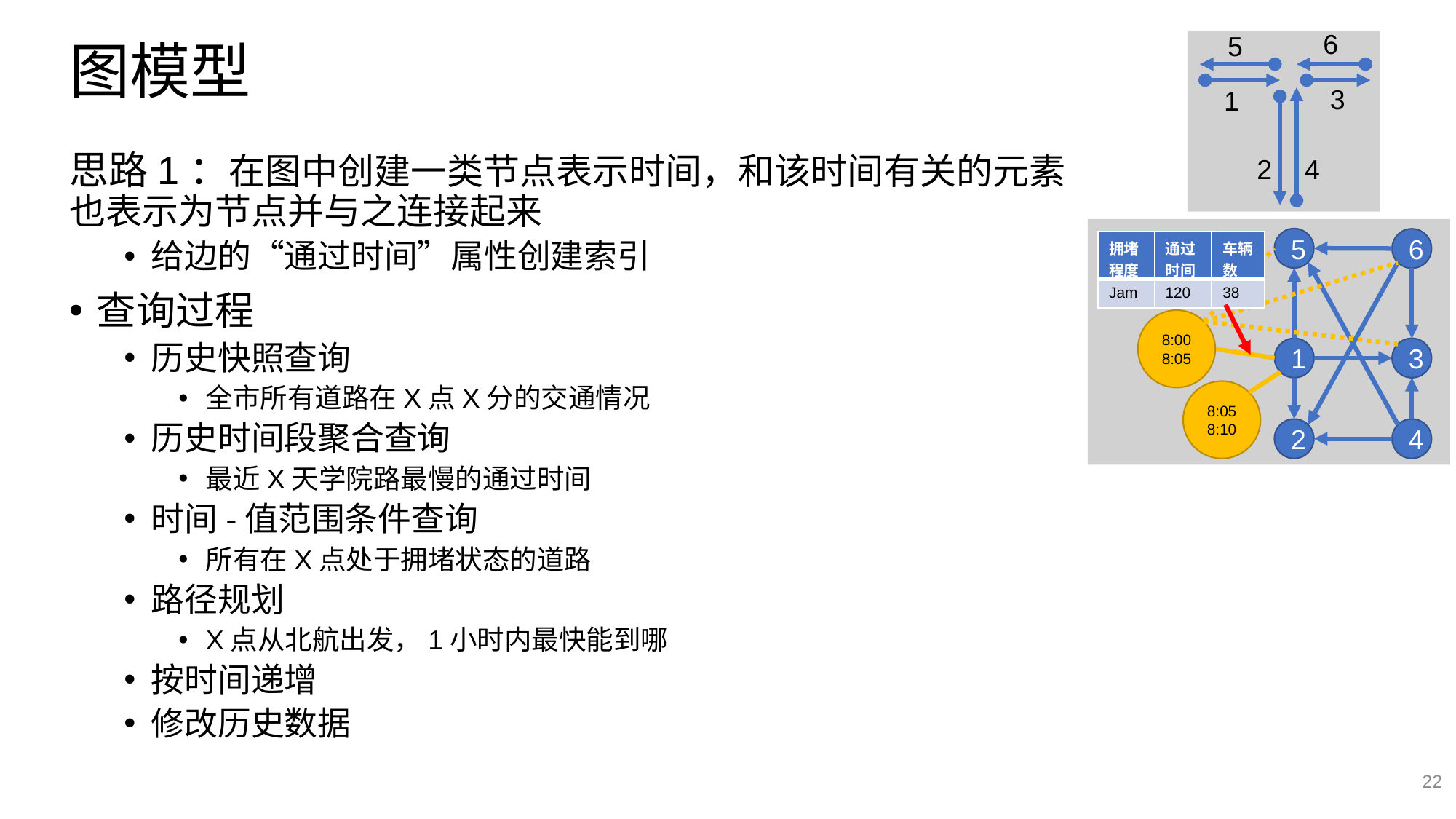

# 图模型
6
5
3
1
2
4

思路1：在图中创建一类节点表示时间，和该时间有关的元素也表示为节点并与之连接起来
给边的“通过时间”属性创建索引
查询过程
历史快照查询
全市所有道路在X点X分的交通情况
历史时间段聚合查询
最近X天学院路最慢的通过时间
时间-值范围条件查询
所有在X点处于拥堵状态的道路
路径规划
X点从北航出发，1小时内最快能到哪
按时间递增
修改历史数据

5
6
8:00
8:05
1
3
8:05
8:10
4
2
| 拥堵程度 | 通过时间 | 车辆数 |
| --- | --- | --- |
| Jam | 120 | 38 |
22